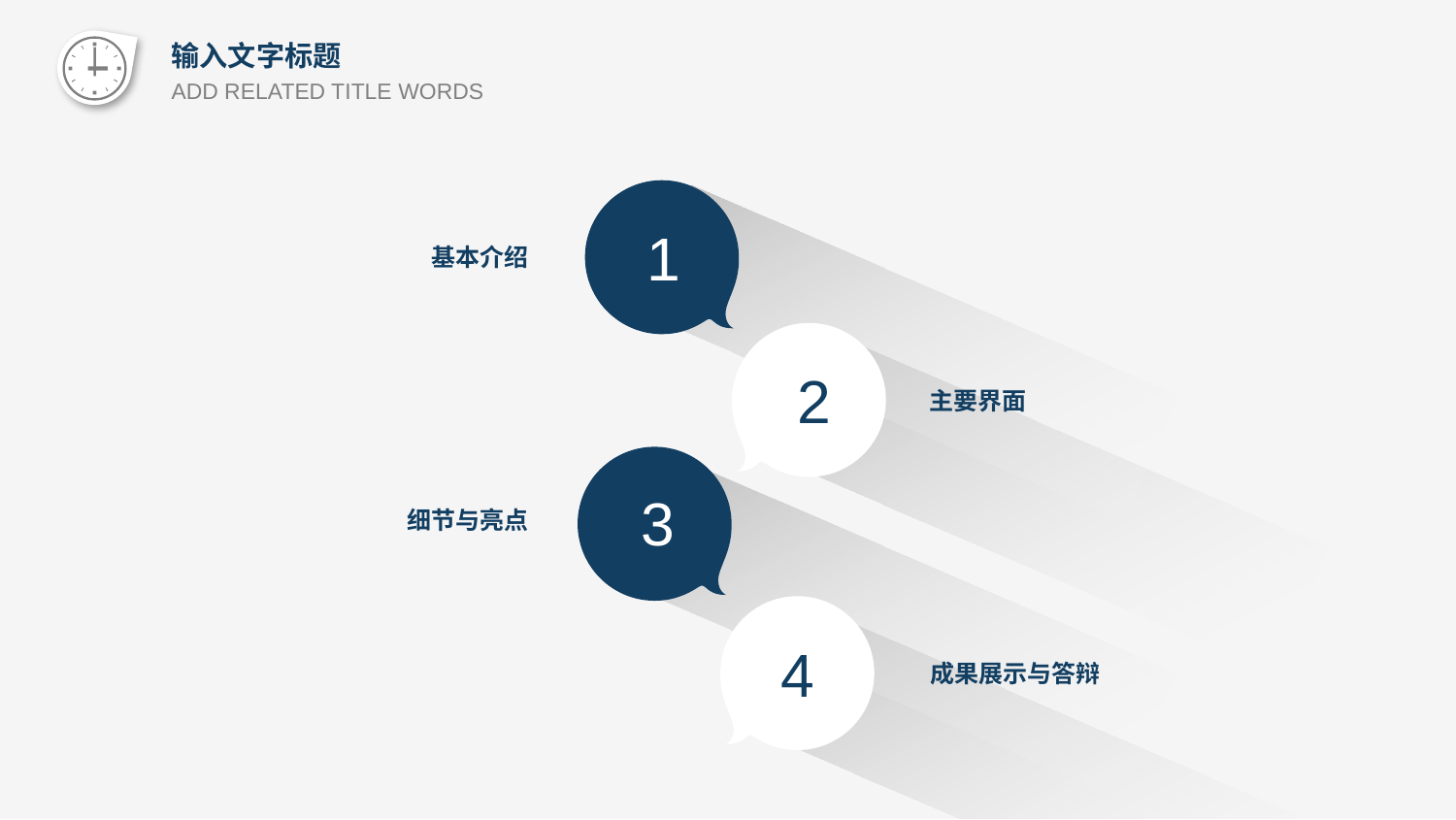

1
基本介绍

2
主要界面

3
细节与亮点

4
成果展示与答辩